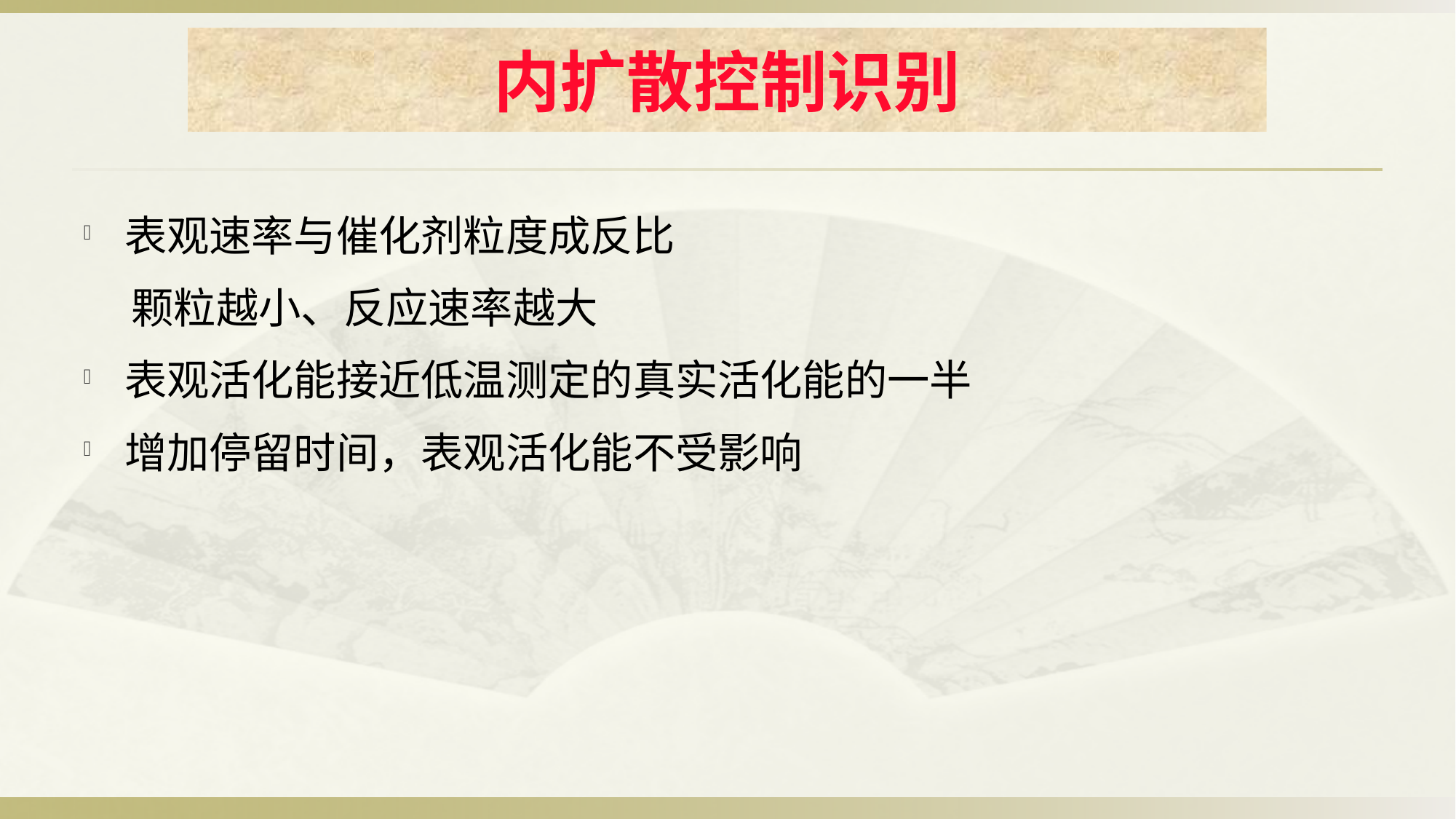

内扩散控制识别
表观速率与催化剂粒度成反比
    颗粒越小、反应速率越大
表观活化能接近低温测定的真实活化能的一半
增加停留时间，表观活化能不受影响